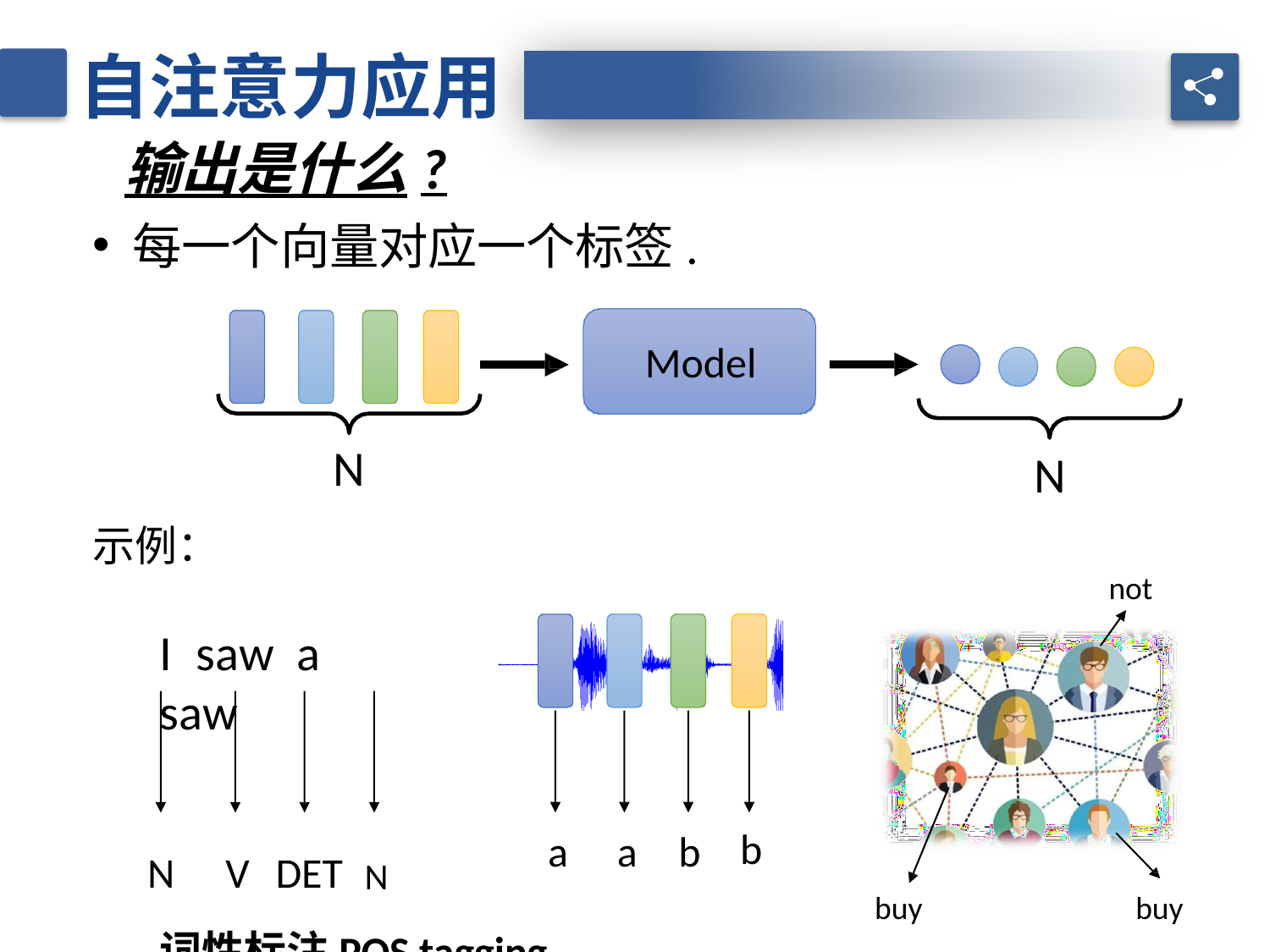

自注意力应用

输出是什么?
每一个向量对应一个标签.

Model

N
N
示例：
not

I	saw	a	saw

N	V	DET	N
词性标注POS tagging
a	a	b
b

buy
buy